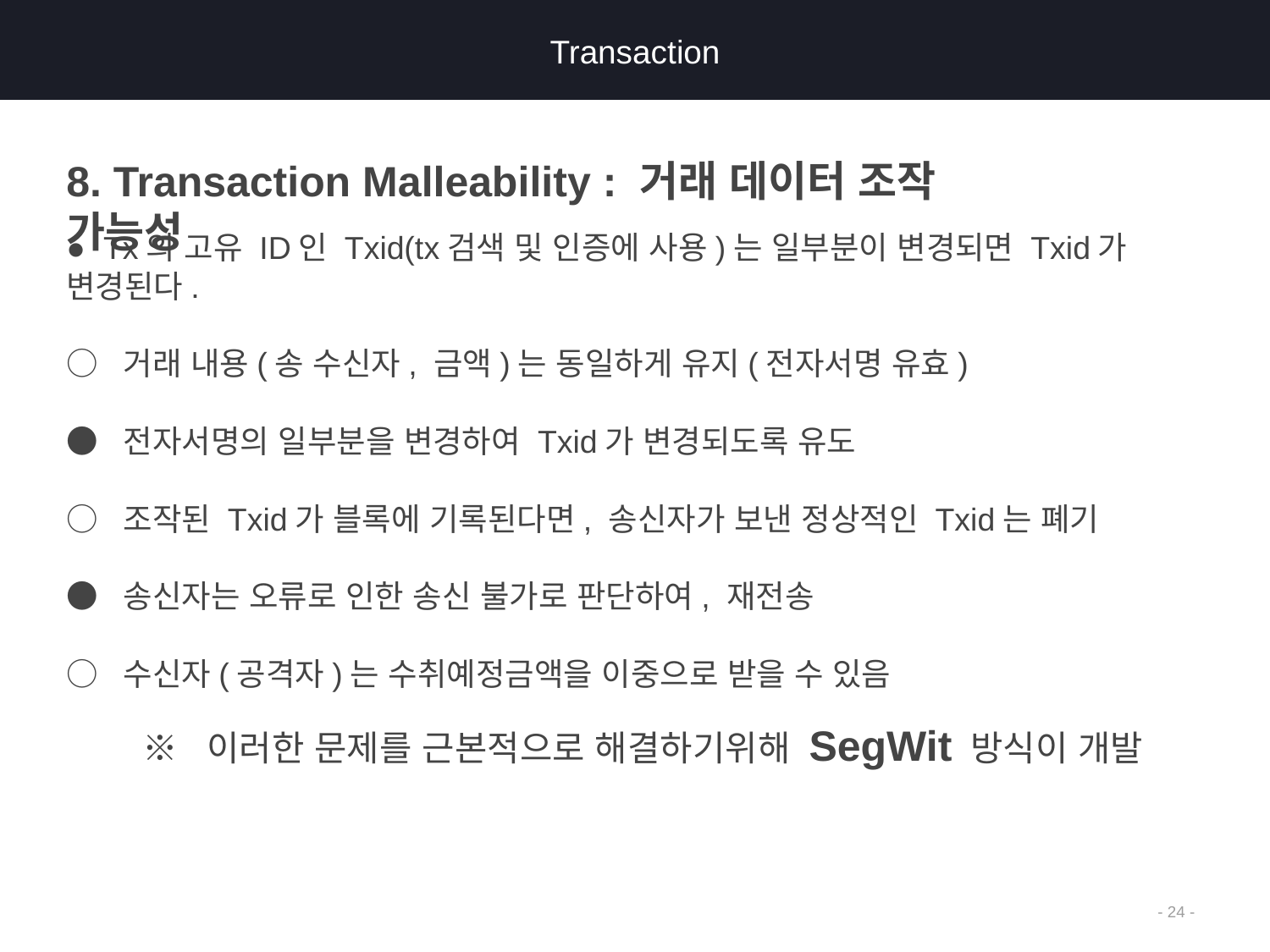

# Transaction
8. Transaction Malleability : 거래 데이터 조작 가능성
●  Tx의 고유 ID인 Txid(tx검색 및 인증에 사용)는 일부분이 변경되면 Txid가 변경된다.

○  거래 내용(송 수신자, 금액)는 동일하게 유지(전자서명 유효)

●  전자서명의 일부분을 변경하여 Txid가 변경되도록 유도

○  조작된 Txid가 블록에 기록된다면, 송신자가 보낸 정상적인 Txid는 폐기

●  송신자는 오류로 인한 송신 불가로 판단하여, 재전송

○  수신자(공격자)는 수취예정금액을 이중으로 받을 수 있음

※  이러한 문제를 근본적으로 해결하기위해 SegWit 방식이 개발

- 24 -